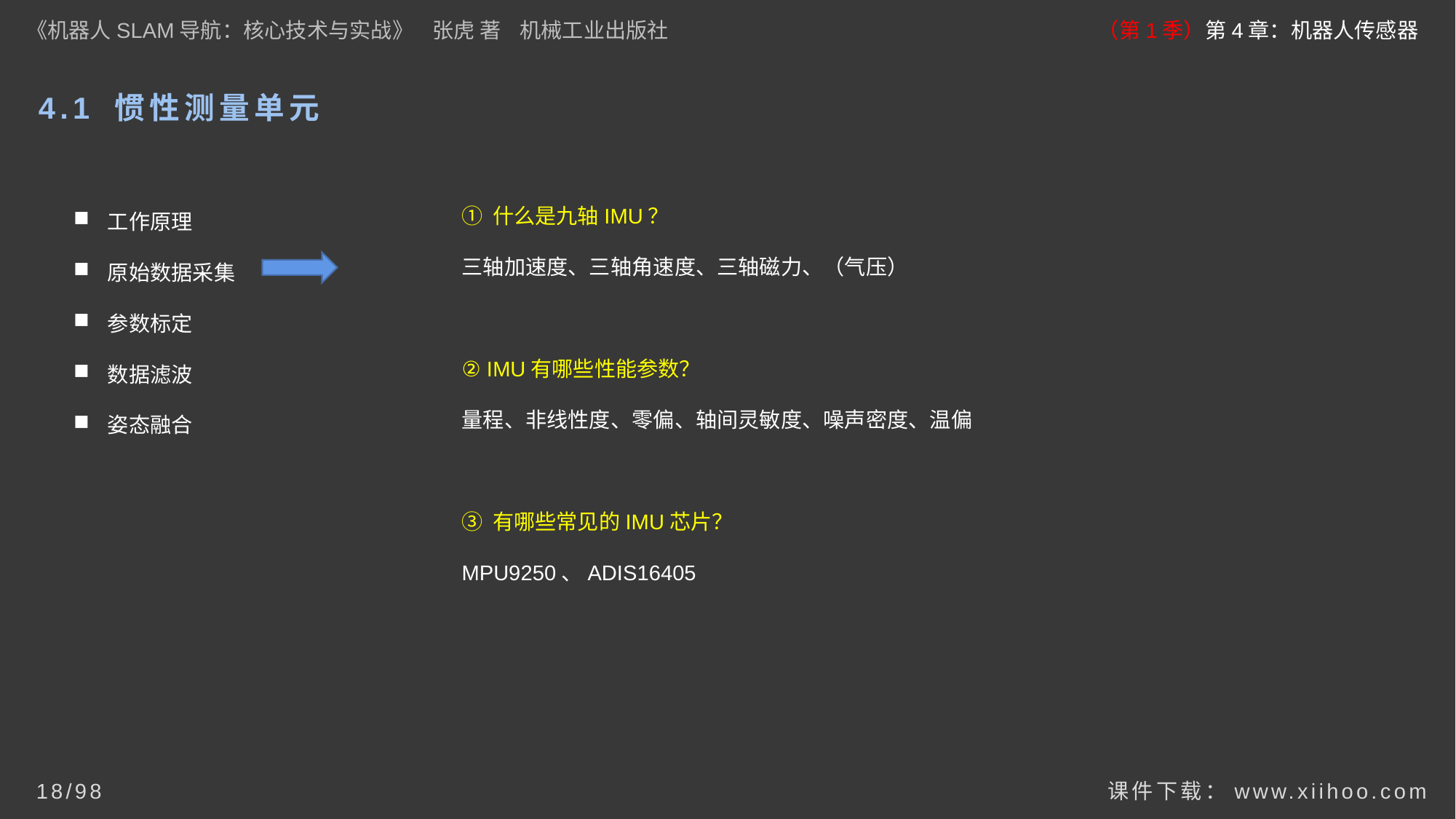

《机器人SLAM导航：核心技术与实战》    张虎 著    机械工业出版社
（第1季）第4章：机器人传感器
# 4.1 惯性测量单元
① 什么是九轴IMU？
三轴加速度、三轴角速度、三轴磁力、（气压）

② IMU有哪些性能参数？
量程、非线性度、零偏、轴间灵敏度、噪声密度、温偏

③ 有哪些常见的IMU芯片？
MPU9250、ADIS16405

工作原理
原始数据采集
参数标定
数据滤波
姿态融合

课件下载：www.xiihoo.com
18/98